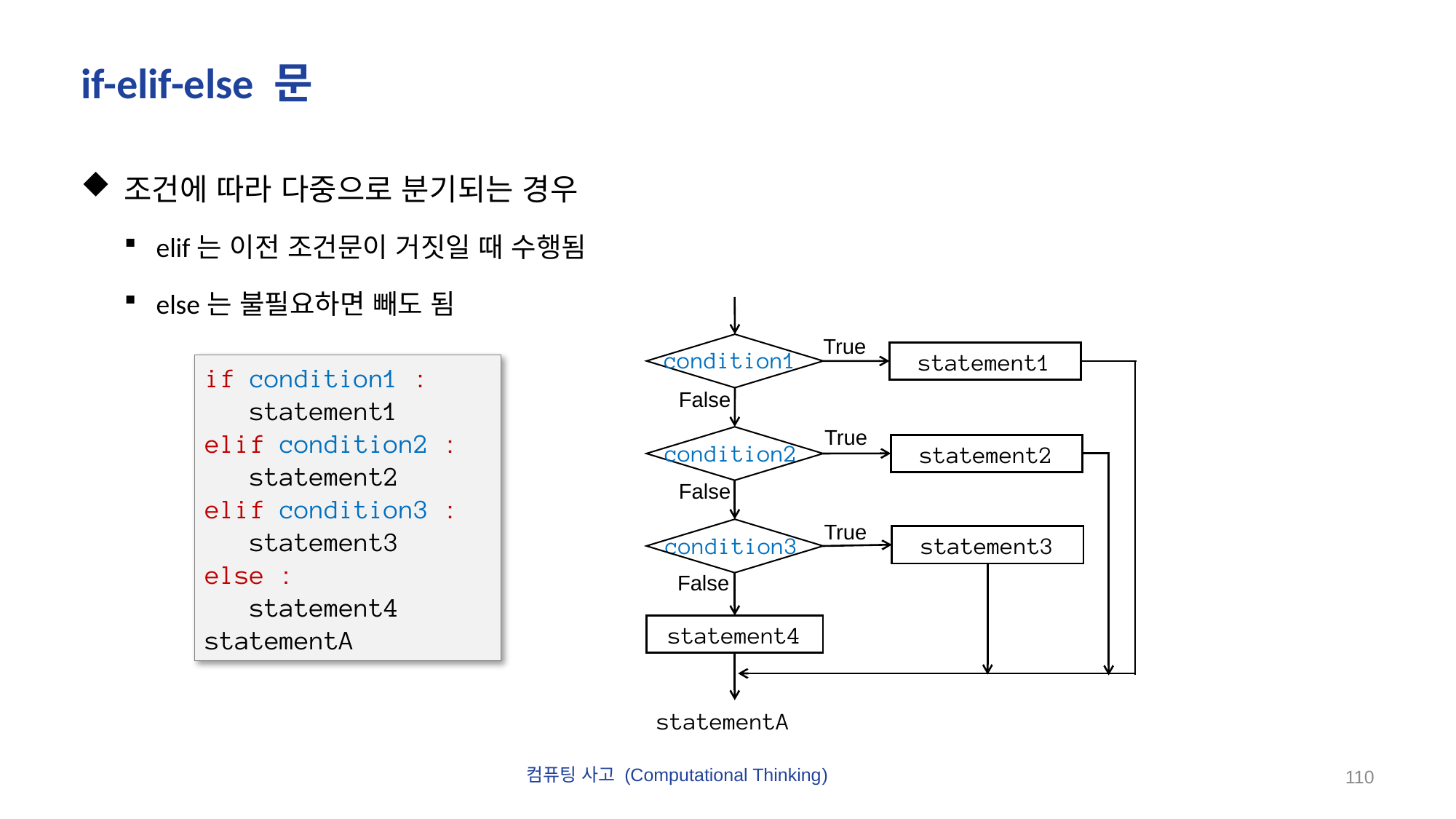

# if-elif-else 문
조건에 따라 다중으로 분기되는 경우
elif는 이전 조건문이 거짓일 때 수행됨
else는 불필요하면 빼도 됨

True

condition1
statement1
False
True

condition2
False
statement2
True

condition3
False
statement3
statement4
statementA
if condition1 :
   statement1
elif condition2 :
   statement2
elif condition3 :
   statement3
else :
   statement4
statementA